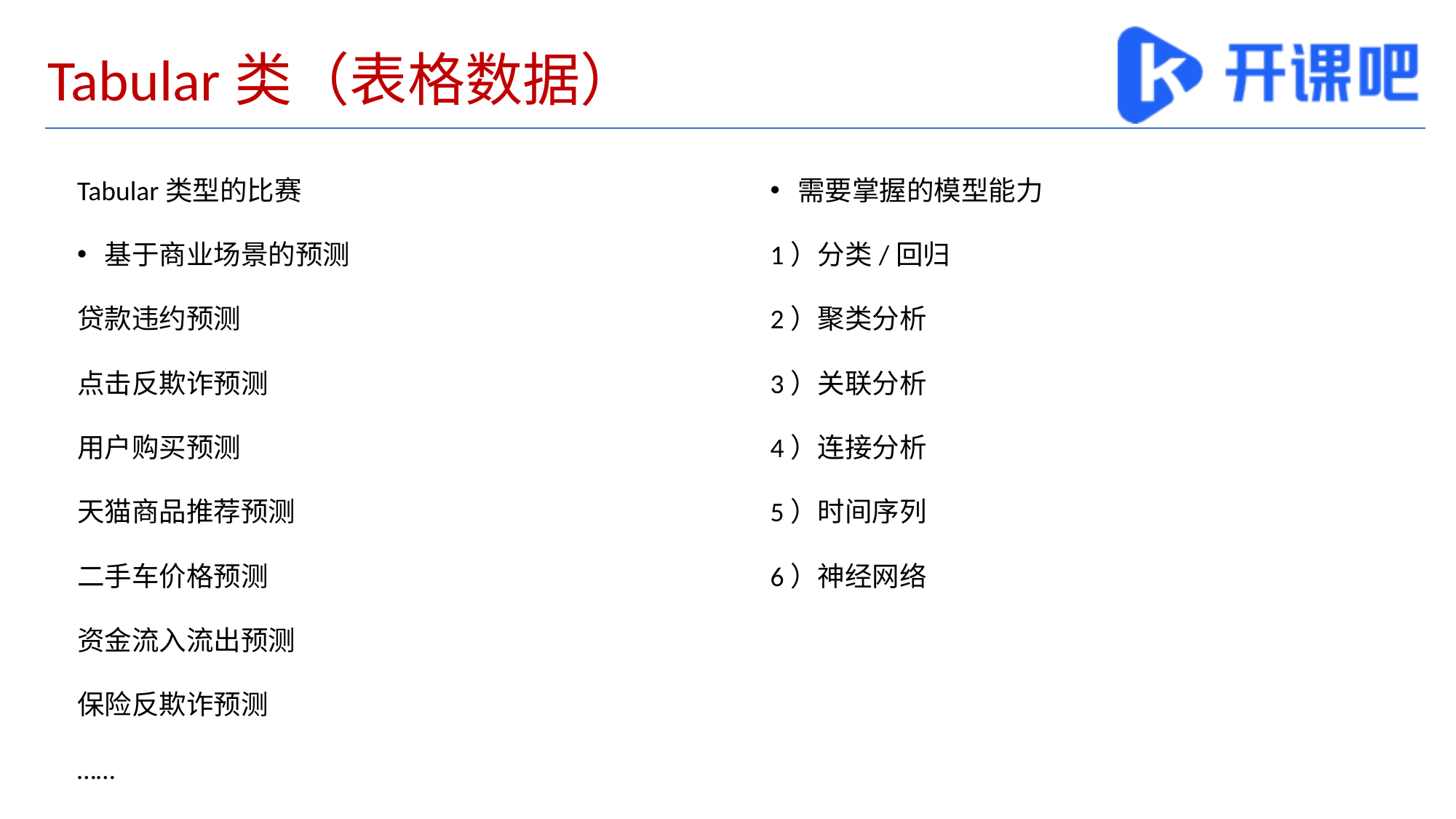

# Tabular类（表格数据）
Tabular类型的比赛
基于商业场景的预测
贷款违约预测
点击反欺诈预测
用户购买预测
天猫商品推荐预测
二手车价格预测
资金流入流出预测
保险反欺诈预测
……

需要掌握的模型能力
1）分类/回归
2）聚类分析
3）关联分析
4）连接分析
5）时间序列
6）神经网络